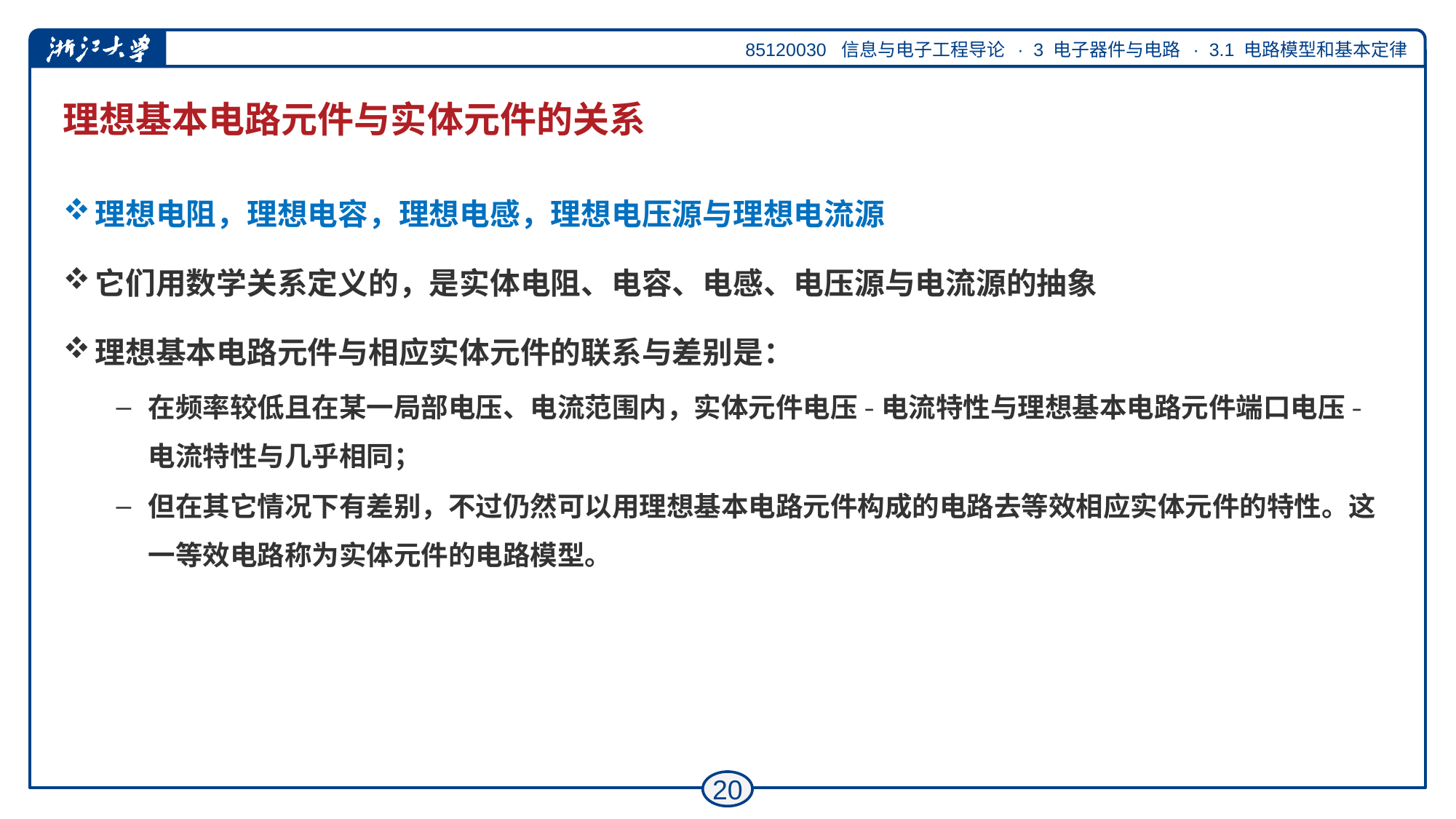

# 理想基本电路元件与实体元件的关系
理想电阻，理想电容，理想电感，理想电压源与理想电流源
它们用数学关系定义的，是实体电阻、电容、电感、电压源与电流源的抽象
理想基本电路元件与相应实体元件的联系与差别是：
在频率较低且在某一局部电压、电流范围内，实体元件电压-电流特性与理想基本电路元件端口电压-电流特性与几乎相同；
但在其它情况下有差别，不过仍然可以用理想基本电路元件构成的电路去等效相应实体元件的特性。这一等效电路称为实体元件的电路模型。